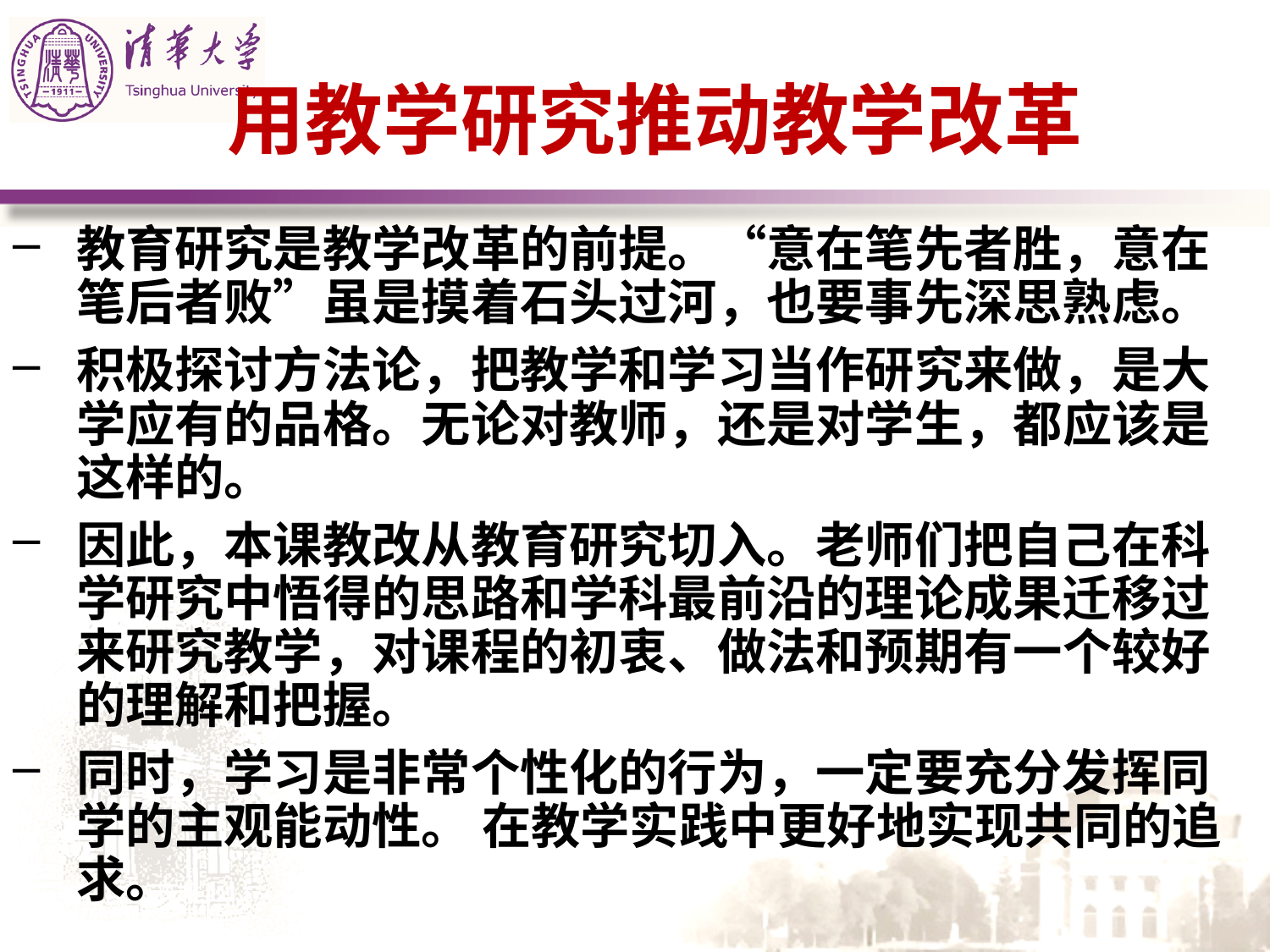

# 用教学研究推动教学改革
教育研究是教学改革的前提。“意在笔先者胜，意在笔后者败”虽是摸着石头过河，也要事先深思熟虑。
积极探讨方法论，把教学和学习当作研究来做，是大学应有的品格。无论对教师，还是对学生，都应该是这样的。
因此，本课教改从教育研究切入。老师们把自己在科学研究中悟得的思路和学科最前沿的理论成果迁移过来研究教学，对课程的初衷、做法和预期有一个较好的理解和把握。
同时，学习是非常个性化的行为，一定要充分发挥同学的主观能动性。 在教学实践中更好地实现共同的追求。